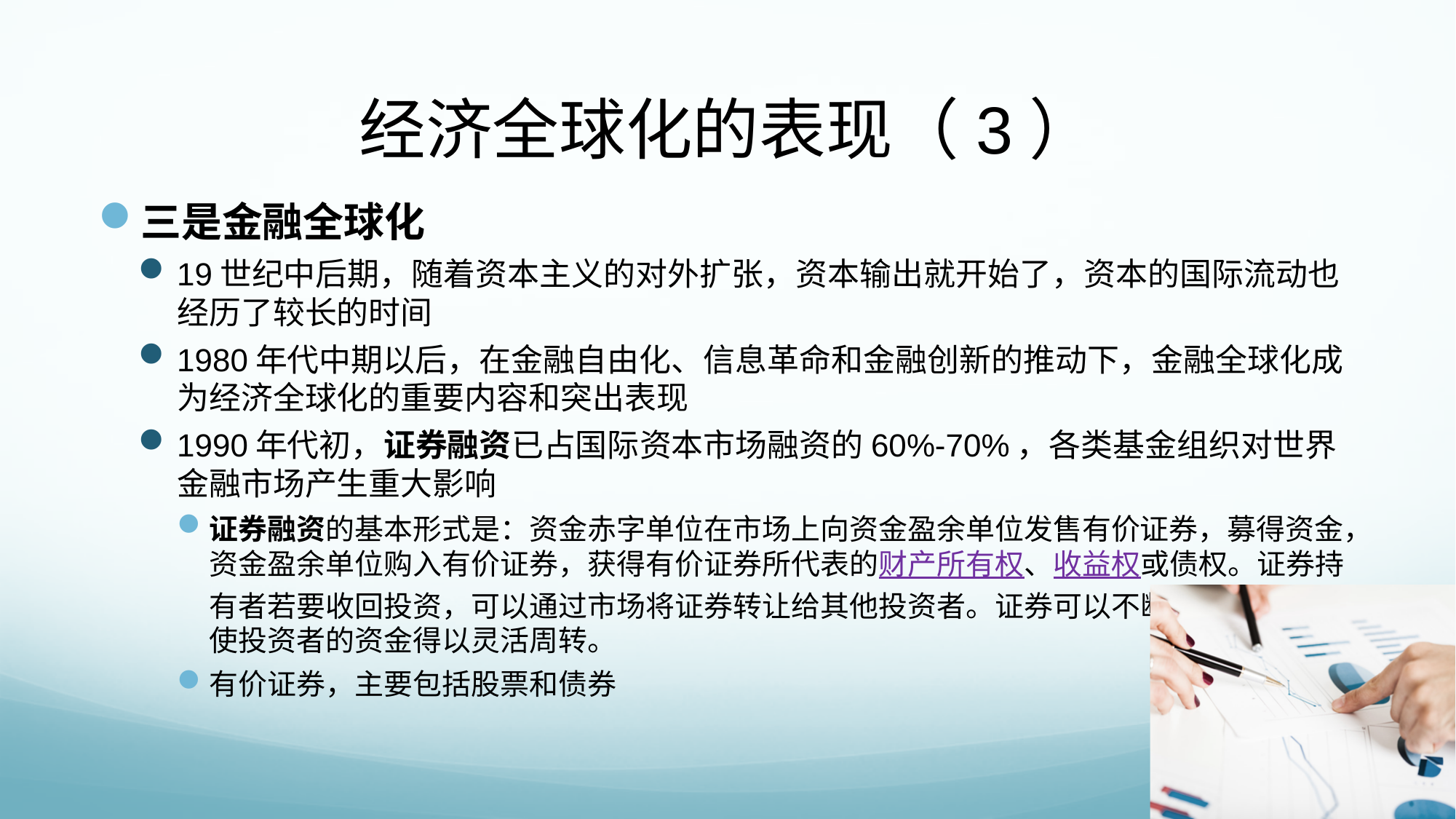

# 经济全球化的表现（3）
三是金融全球化
19世纪中后期，随着资本主义的对外扩张，资本输出就开始了，资本的国际流动也经历了较长的时间
1980年代中期以后，在金融自由化、信息革命和金融创新的推动下，金融全球化成为经济全球化的重要内容和突出表现
1990年代初，证券融资已占国际资本市场融资的60%-70%，各类基金组织对世界金融市场产生重大影响
证券融资的基本形式是：资金赤字单位在市场上向资金盈余单位发售有价证券，募得资金，资金盈余单位购入有价证券，获得有价证券所代表的财产所有权、收益权或债权。证券持有者若要收回投资，可以通过市场将证券转让给其他投资者。证券可以不断地转让流通，使投资者的资金得以灵活周转。
有价证券，主要包括股票和债券